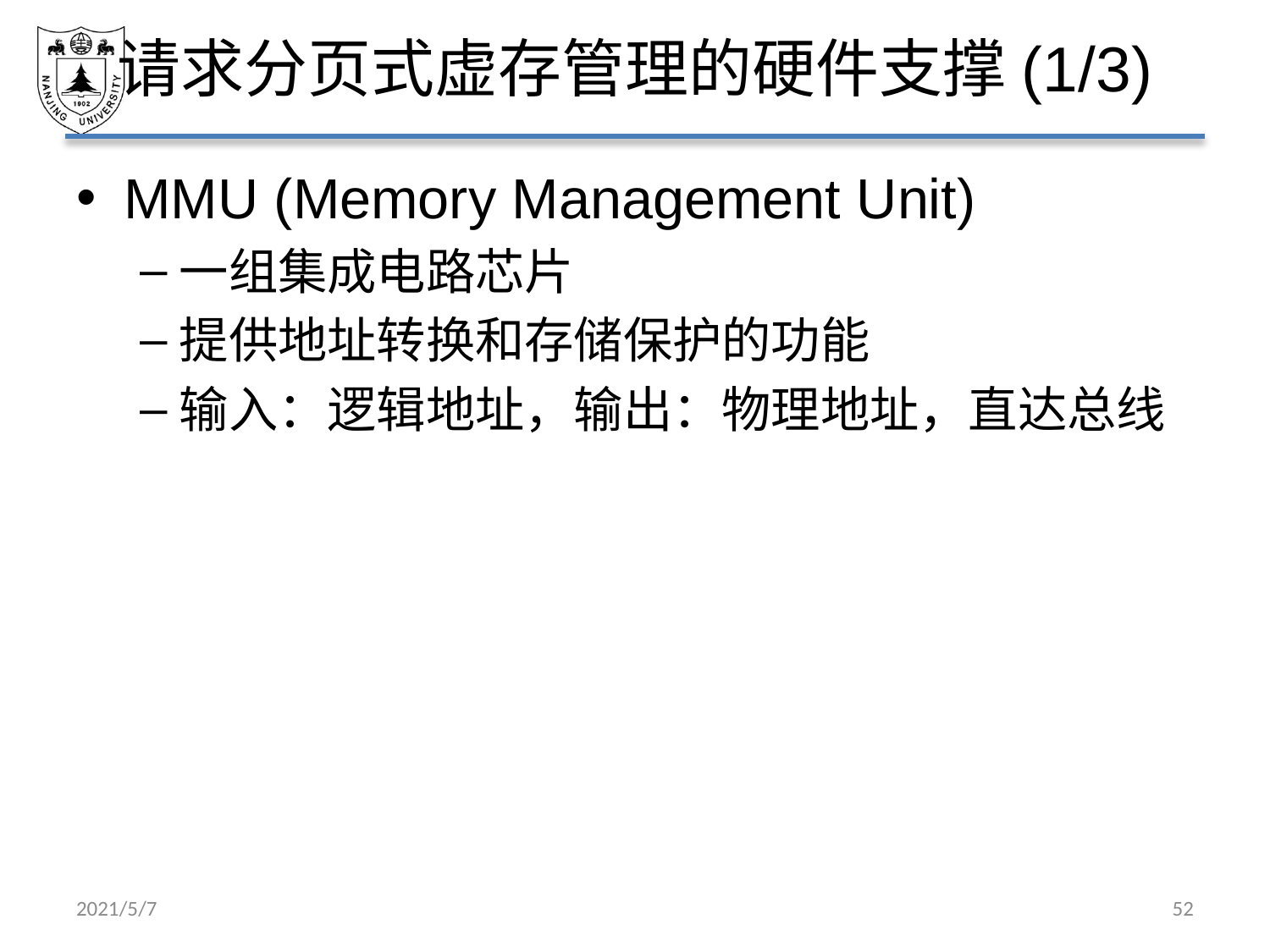

# 请求分页式虚存管理的硬件支撑(1/3)
MMU (Memory Management Unit)
一组集成电路芯片
提供地址转换和存储保护的功能
输入：逻辑地址，输出：物理地址，直达总线

2021/5/7
52